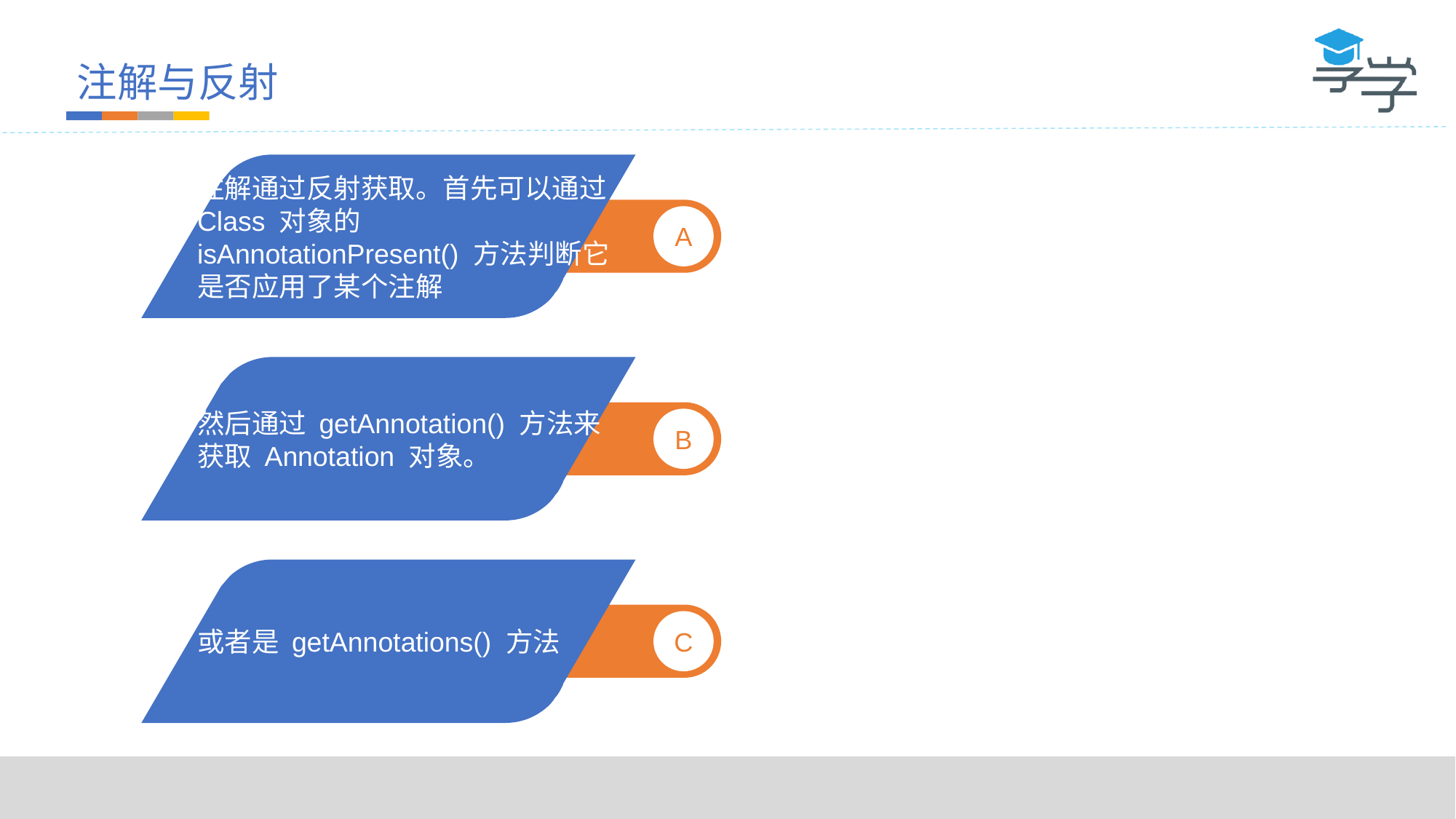

注解与反射

注解通过反射获取。首先可以通过 Class 对象的 isAnnotationPresent() 方法判断它是否应用了某个注解

A
然后通过 getAnnotation() 方法来获取 Annotation 对象。

B
或者是 getAnnotations() 方法

C